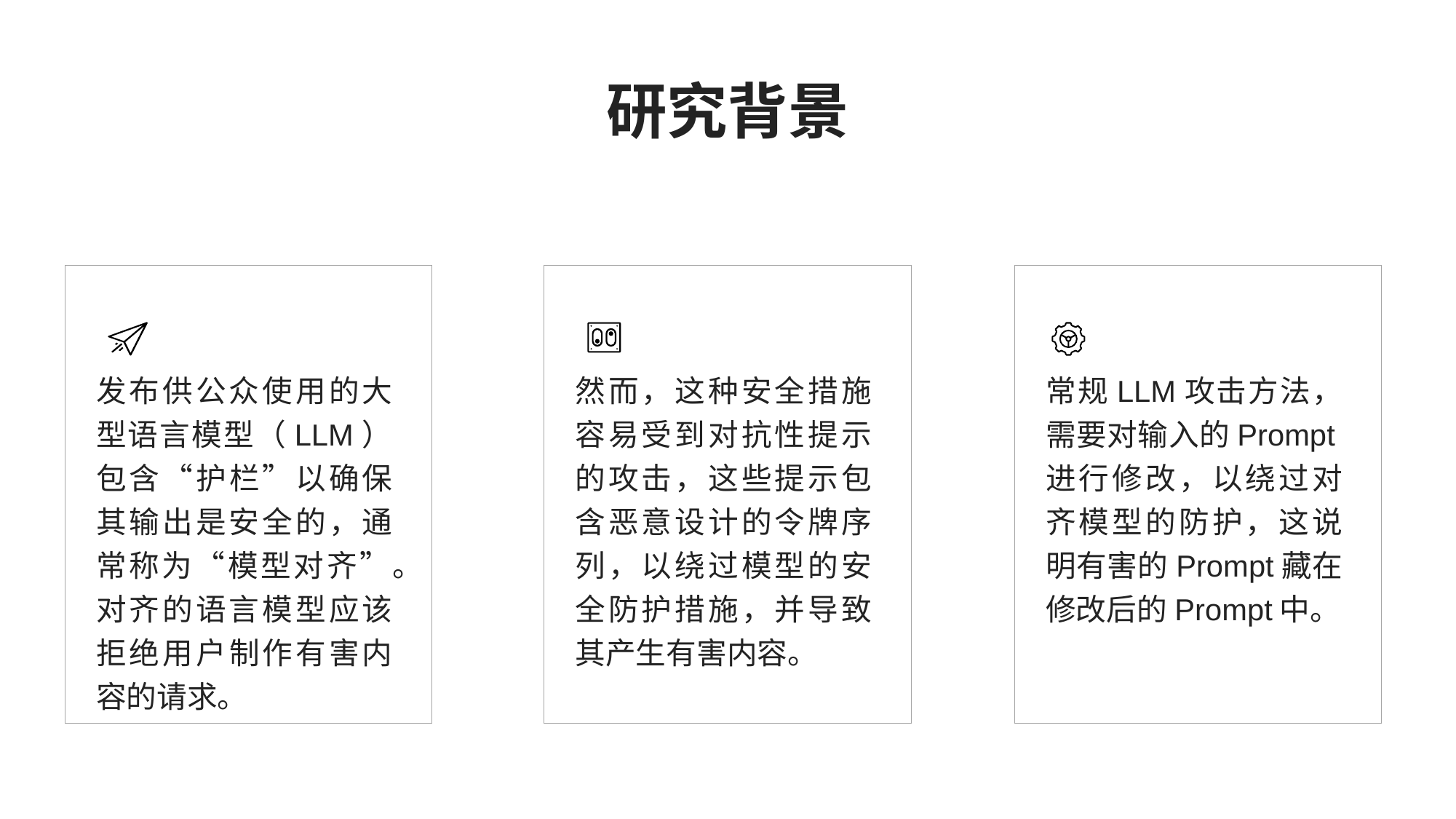

研究背景

发布供公众使用的大型语言模型（LLM）包含“护栏”以确保其输出是安全的，通常称为“模型对齐”。对齐的语言模型应该拒绝用户制作有害内容的请求。
然而，这种安全措施容易受到对抗性提示的攻击，这些提示包含恶意设计的令牌序列，以绕过模型的安全防护措施，并导致其产生有害内容。
常规LLM攻击方法，需要对输入的Prompt进行修改，以绕过对齐模型的防护，这说明有害的Prompt藏在修改后的Prompt中。